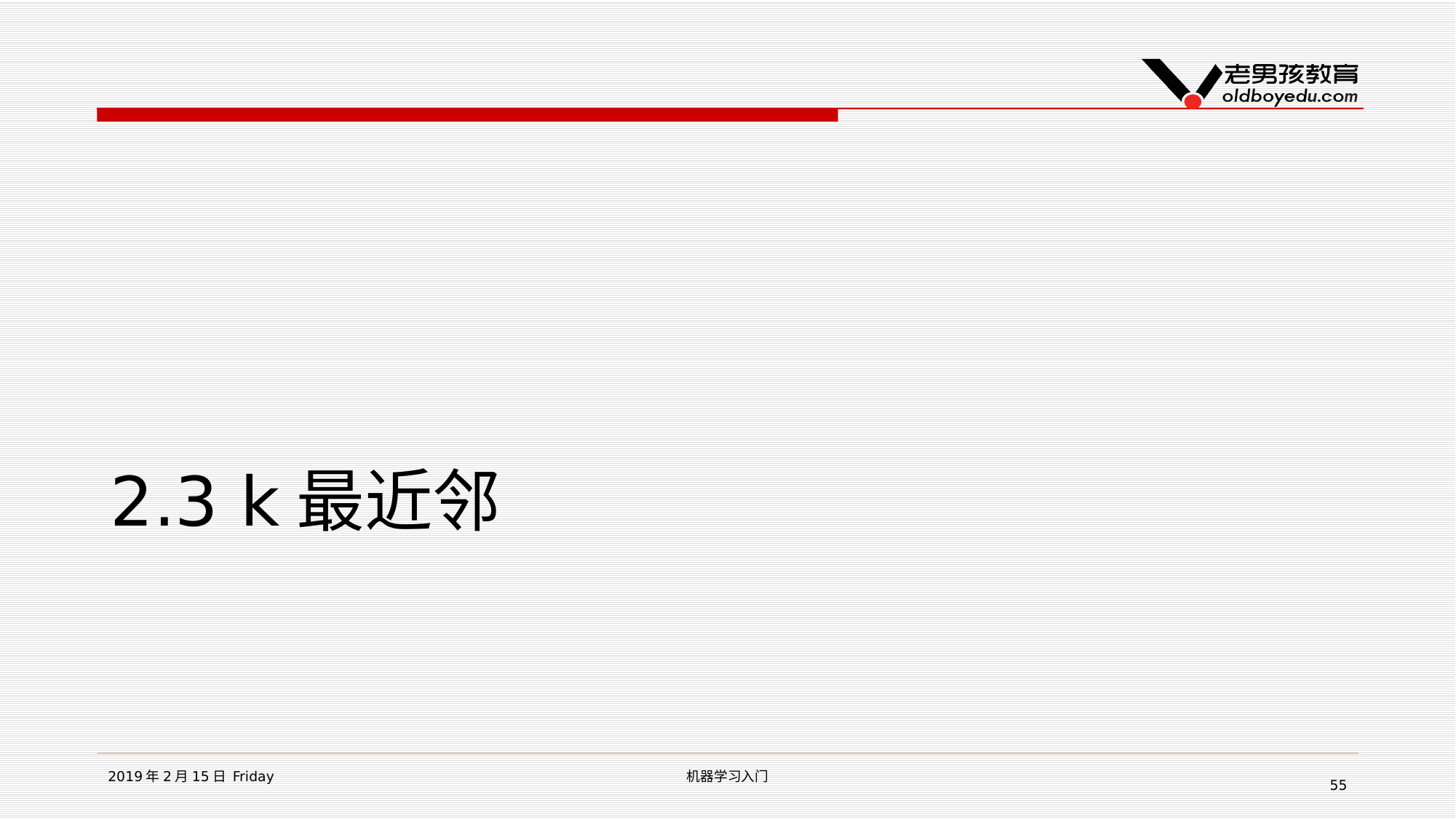

# 2.3 k最近邻

2019年2月15日 Friday
机器学习入门
55